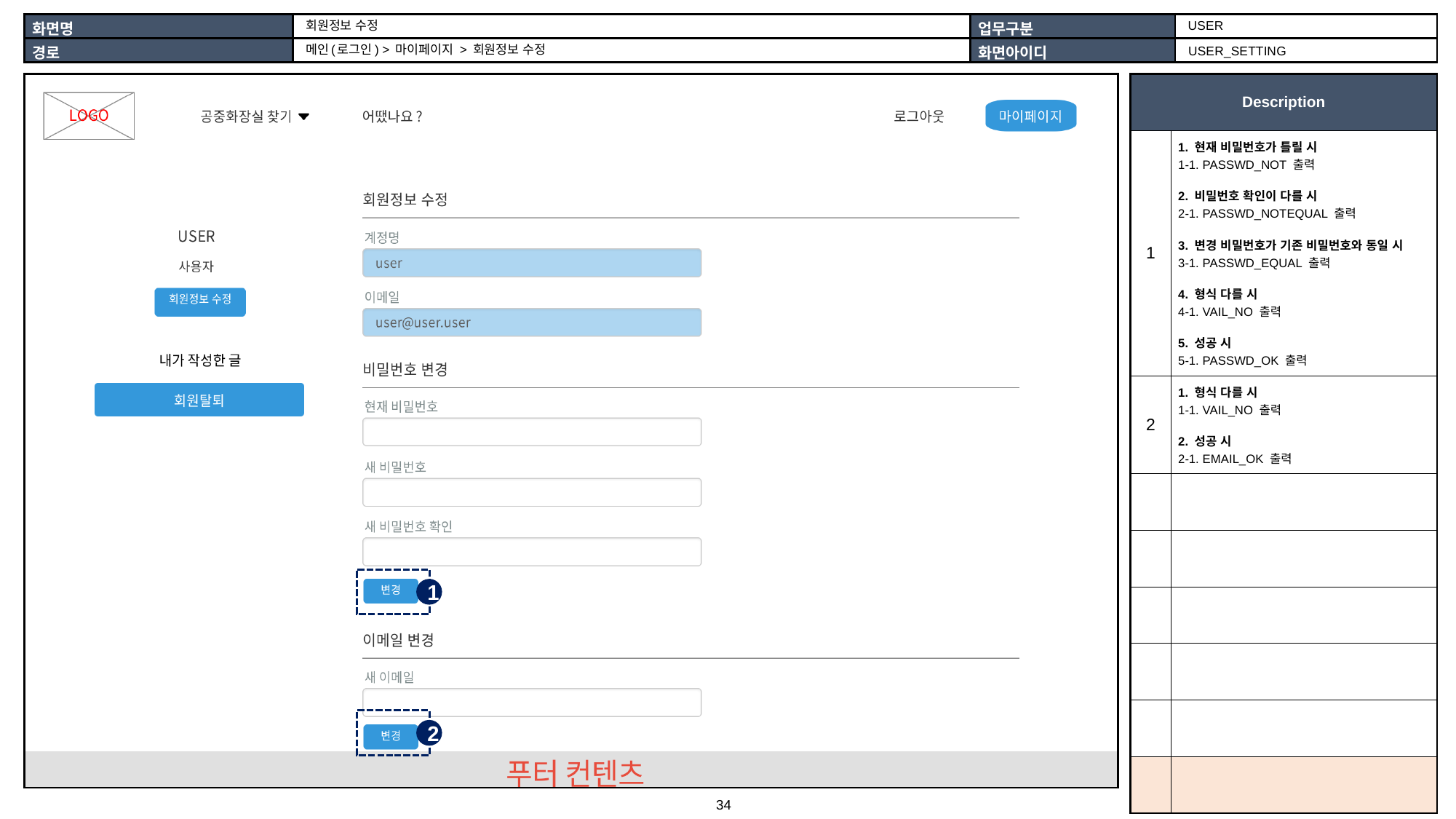

USER
회원정보 수정
메인(로그인) > 마이페이지 > 회원정보 수정
USER_SETTING
|  |
| --- |
| Description |  |
| --- | --- |
| 1 | 1. 현재 비밀번호가 틀릴 시 1-1. PASSWD\_NOT 출력 2. 비밀번호 확인이 다를 시 2-1. PASSWD\_NOTEQUAL 출력 3. 변경 비밀번호가 기존 비밀번호와 동일 시 3-1. PASSWD\_EQUAL 출력 4. 형식 다를 시 4-1. VAIL\_NO 출력 5. 성공 시 5-1. PASSWD\_OK 출력 |
| 2 | 1. 형식 다를 시 1-1. VAIL\_NO 출력 2. 성공 시 2-1. EMAIL\_OK 출력 |
|  |  |
|  |  |
|  |  |
|  |  |
|  |  |
|  |  |

1

2